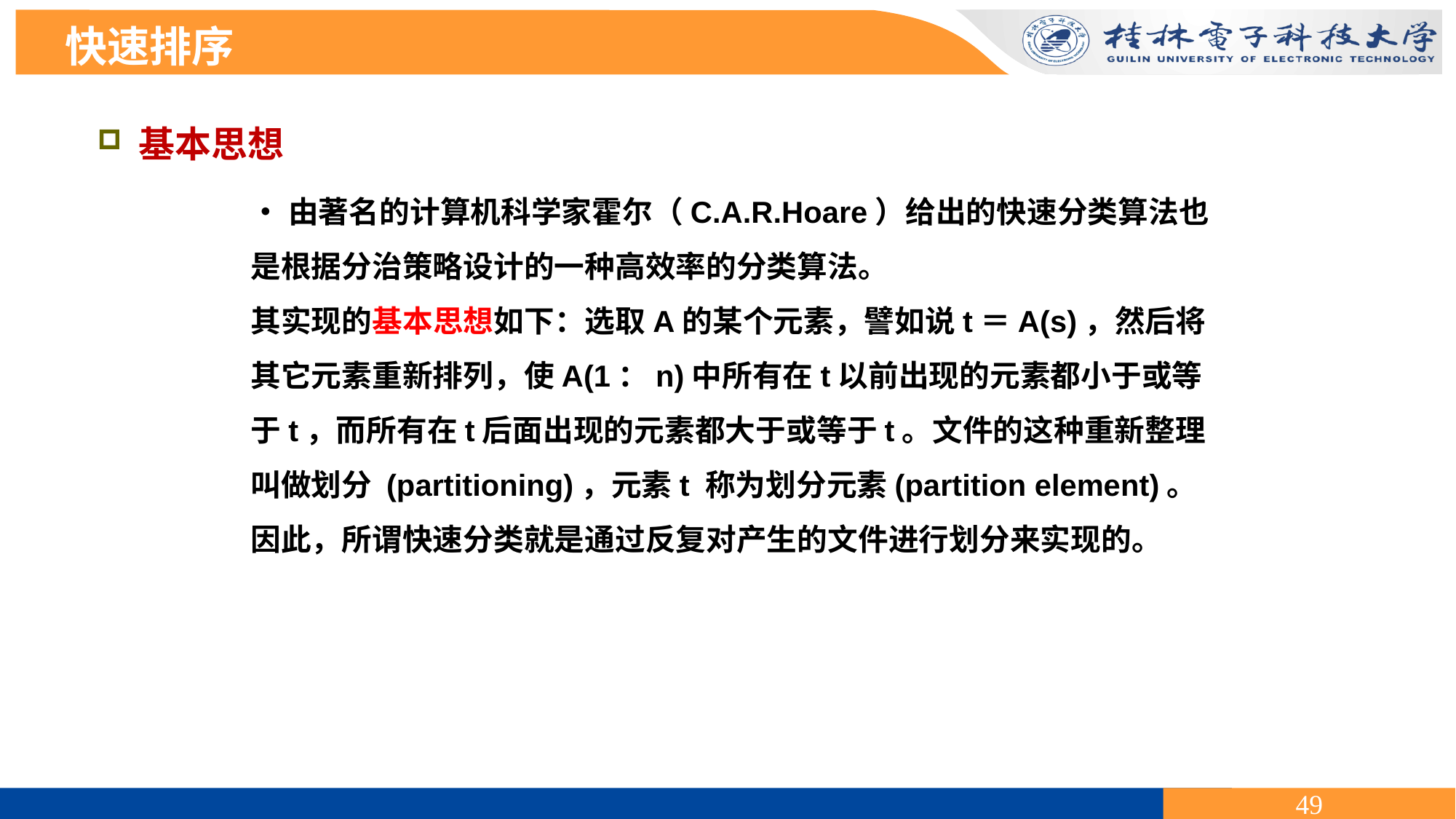

快速排序
基本思想
•由著名的计算机科学家霍尔（C.A.R.Hoare）给出的快速分类算法也是根据分治策略设计的一种高效率的分类算法。
其实现的基本思想如下：选取A的某个元素，譬如说t＝A(s)，然后将其它元素重新排列，使A(1：n)中所有在t以前出现的元素都小于或等于t，而所有在t后面出现的元素都大于或等于t。文件的这种重新整理叫做划分 (partitioning)，元素t 称为划分元素(partition element)。
因此，所谓快速分类就是通过反复对产生的文件进行划分来实现的。